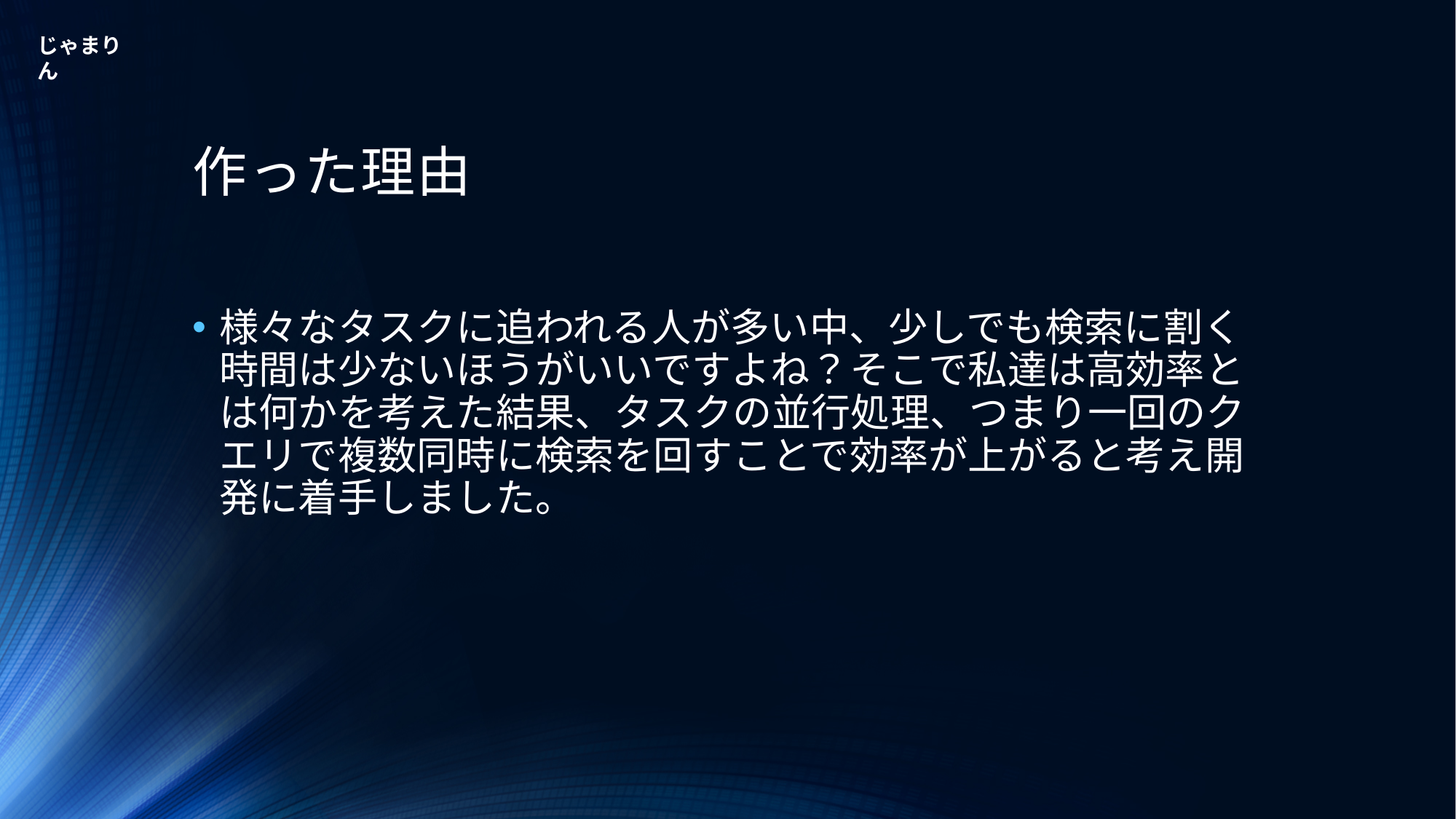

# 作った理由

様々なタスクに追われる人が多い中、少しでも検索に割く時間は少ないほうがいいですよね？そこで私達は高効率とは何かを考えた結果、タスクの並行処理、つまり一回のクエリで複数同時に検索を回すことで効率が上がると考え開発に着手しました。